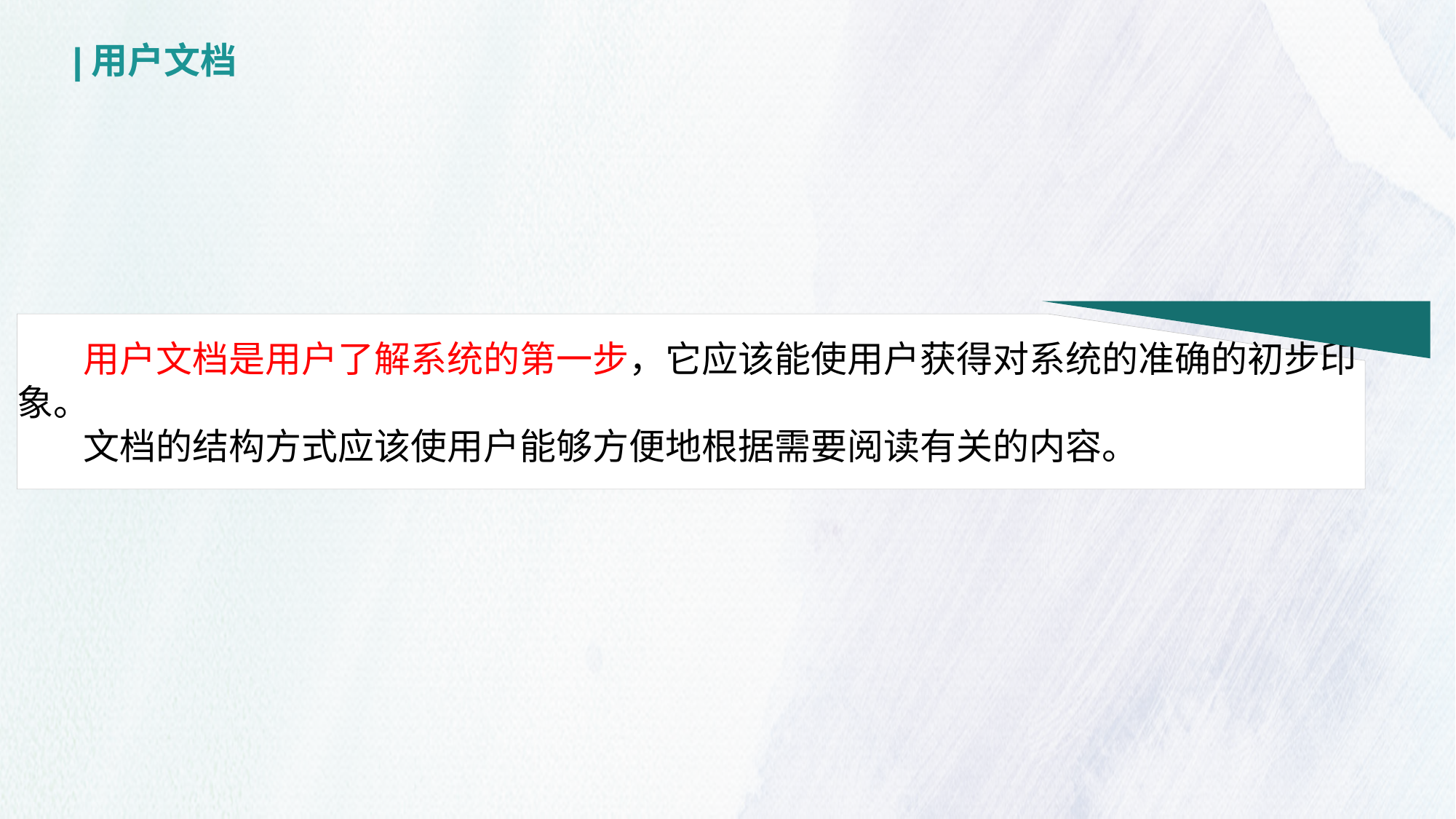

|用户文档

       用户文档是用户了解系统的第一步，它应该能使用户获得对系统的准确的初步印象。
       文档的结构方式应该使用户能够方便地根据需要阅读有关的内容。